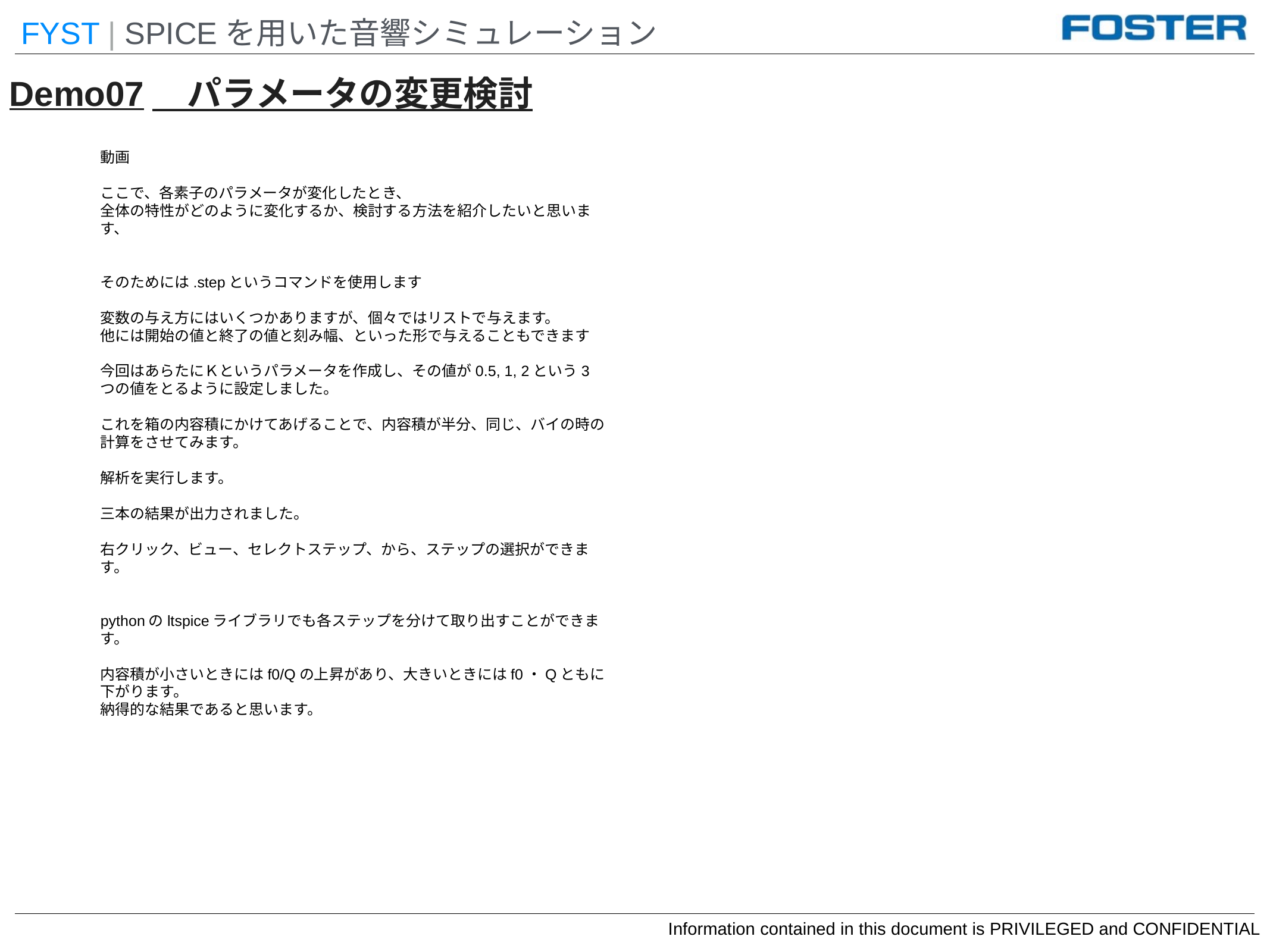

FYST | SPICEを用いた音響シミュレーション
Demo07　パラメータの変更検討
動画

ここで、各素子のパラメータが変化したとき、
全体の特性がどのように変化するか、検討する方法を紹介したいと思います、

そのためには.stepというコマンドを使用します

変数の与え方にはいくつかありますが、個々ではリストで与えます。
他には開始の値と終了の値と刻み幅、といった形で与えることもできます

今回はあらたにＫというパラメータを作成し、その値が0.5, 1, 2という3つの値をとるように設定しました。

これを箱の内容積にかけてあげることで、内容積が半分、同じ、バイの時の計算をさせてみます。

解析を実行します。

三本の結果が出力されました。

右クリック、ビュー、セレクトステップ、から、ステップの選択ができます。

pythonのltspiceライブラリでも各ステップを分けて取り出すことができます。

内容積が小さいときにはf0/Qの上昇があり、大きいときにはf0・Qともに下がります。
納得的な結果であると思います。